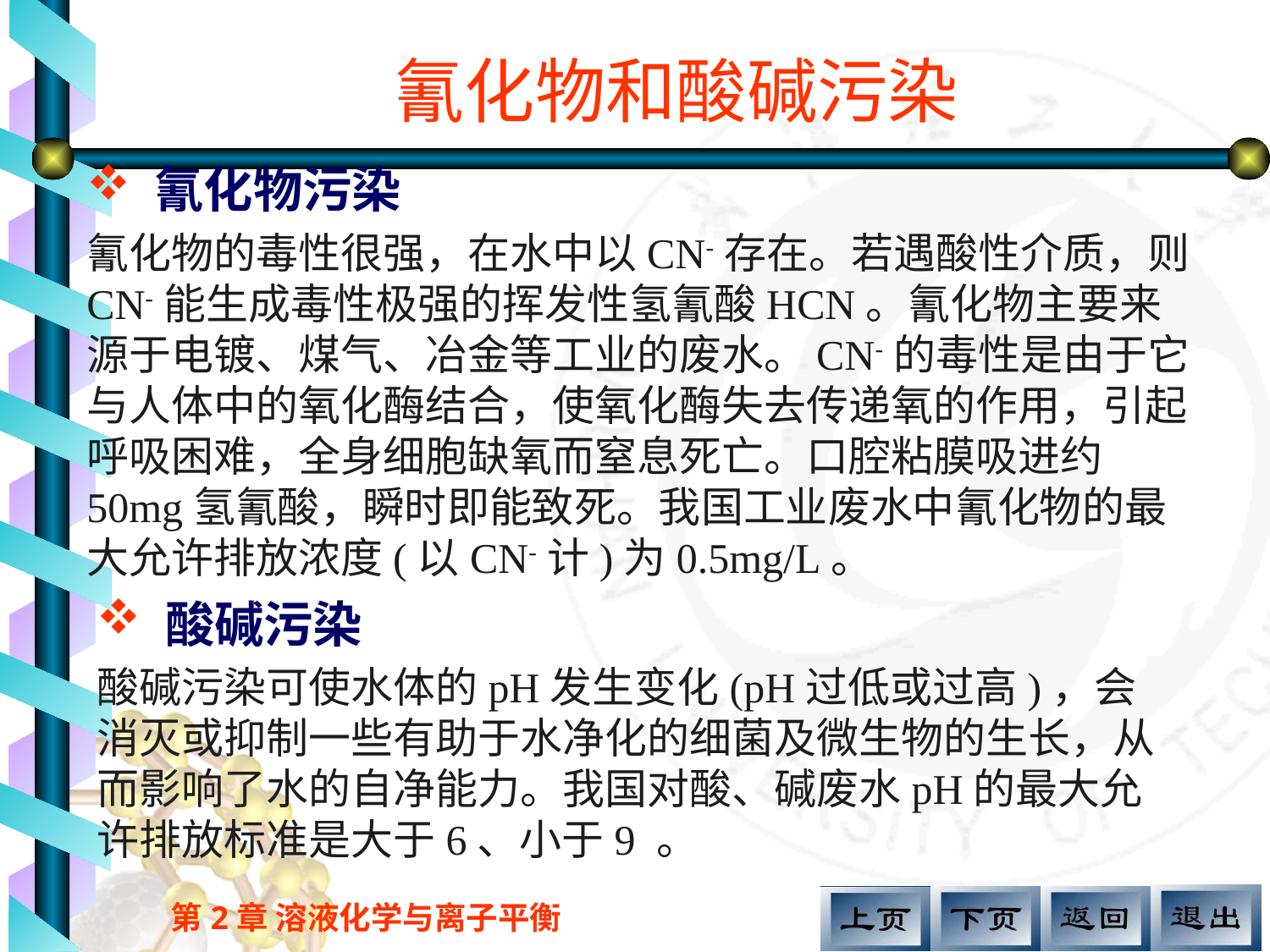

# 氰化物和酸碱污染
 氰化物污染
氰化物的毒性很强，在水中以CN-存在。若遇酸性介质，则CN-能生成毒性极强的挥发性氢氰酸HCN。氰化物主要来源于电镀、煤气、冶金等工业的废水。CN-的毒性是由于它与人体中的氧化酶结合，使氧化酶失去传递氧的作用，引起呼吸困难，全身细胞缺氧而窒息死亡。口腔粘膜吸进约50mg氢氰酸，瞬时即能致死。我国工业废水中氰化物的最大允许排放浓度(以CN-计)为0.5mg/L。
 酸碱污染
酸碱污染可使水体的pH发生变化(pH过低或过高)，会消灭或抑制一些有助于水净化的细菌及微生物的生长，从而影响了水的自净能力。我国对酸、碱废水pH的最大允许排放标准是大于6、小于9 。